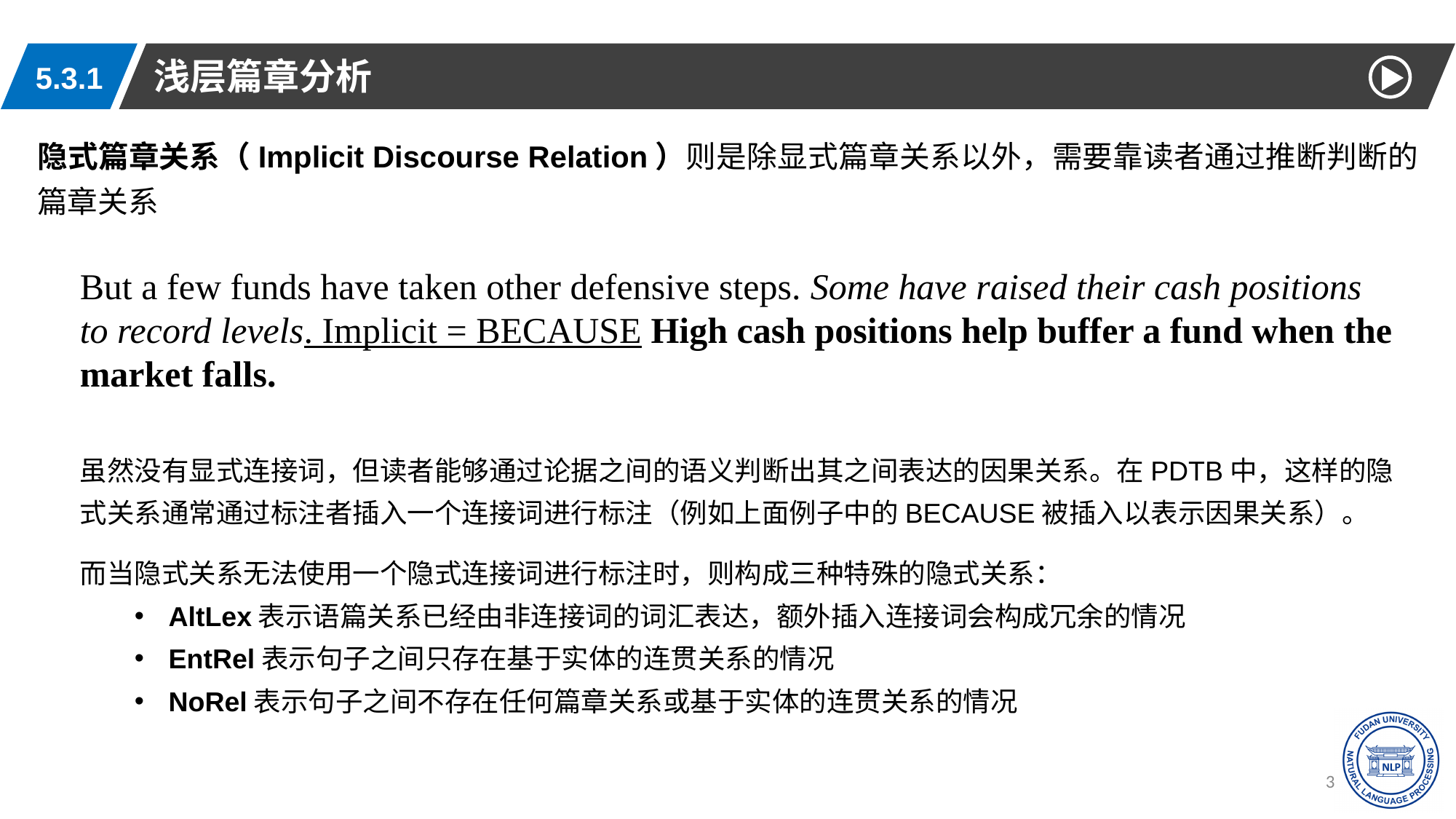

浅层篇章分析
5.3.1

隐式篇章关系（Implicit Discourse Relation）则是除显式篇章关系以外，需要靠读者通过推断判断的篇章关系
But a few funds have taken other defensive steps. Some have raised their cash positions to record levels. Implicit = BECAUSE High cash positions help buffer a fund when the market falls.
虽然没有显式连接词，但读者能够通过论据之间的语义判断出其之间表达的因果关系。在PDTB中，这样的隐式关系通常通过标注者插入一个连接词进行标注（例如上面例子中的BECAUSE被插入以表示因果关系）。
而当隐式关系无法使用一个隐式连接词进行标注时，则构成三种特殊的隐式关系：
AltLex表示语篇关系已经由非连接词的词汇表达，额外插入连接词会构成冗余的情况
EntRel表示句子之间只存在基于实体的连贯关系的情况
NoRel表示句子之间不存在任何篇章关系或基于实体的连贯关系的情况
38